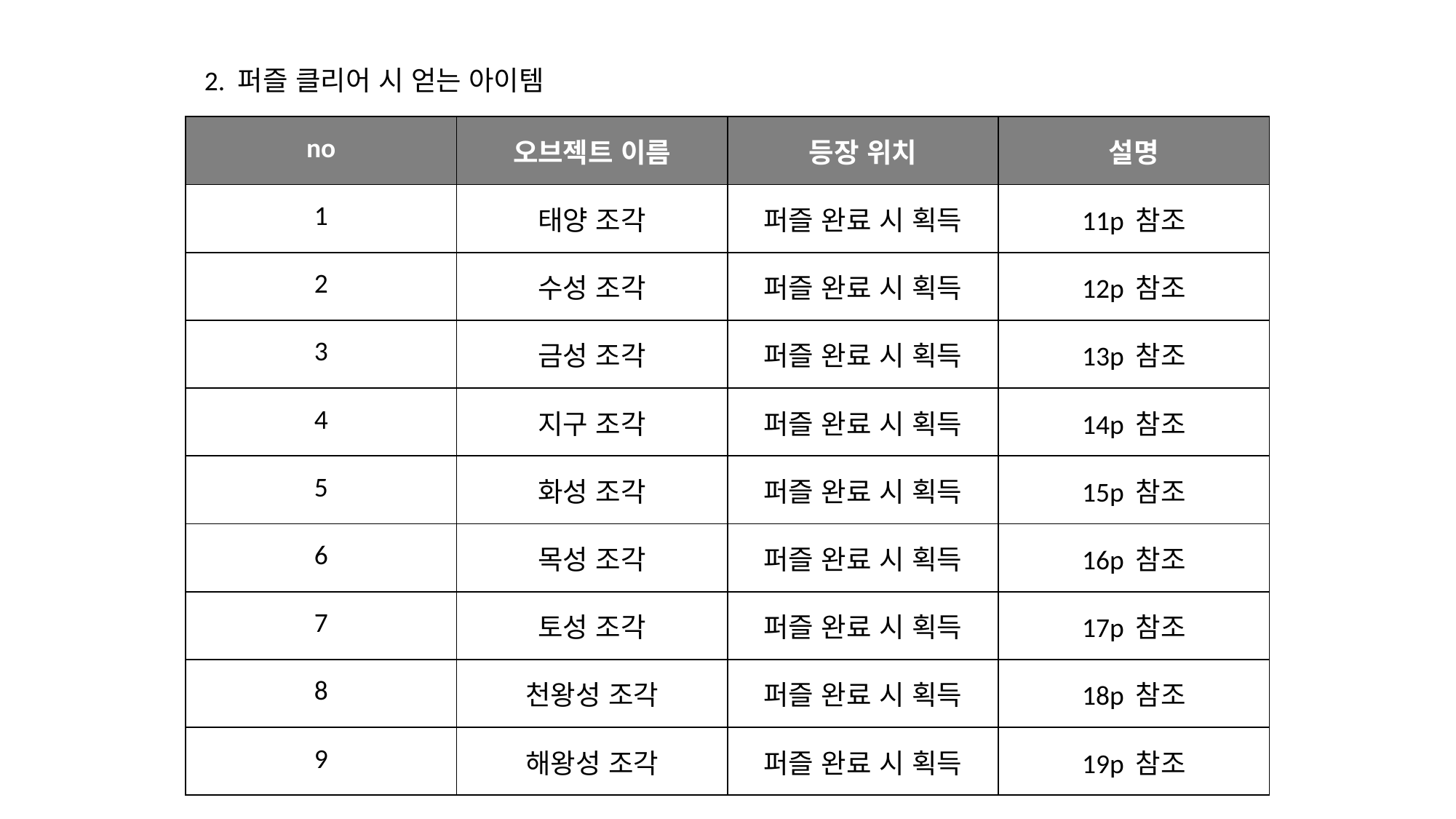

2. 퍼즐 클리어 시 얻는 아이템
| no | 오브젝트 이름 | 등장 위치 | 설명 |
| --- | --- | --- | --- |
| 1 | 태양 조각 | 퍼즐 완료 시 획득 | 11p 참조 |
| 2 | 수성 조각 | 퍼즐 완료 시 획득 | 12p 참조 |
| 3 | 금성 조각 | 퍼즐 완료 시 획득 | 13p 참조 |
| 4 | 지구 조각 | 퍼즐 완료 시 획득 | 14p 참조 |
| 5 | 화성 조각 | 퍼즐 완료 시 획득 | 15p 참조 |
| 6 | 목성 조각 | 퍼즐 완료 시 획득 | 16p 참조 |
| 7 | 토성 조각 | 퍼즐 완료 시 획득 | 17p 참조 |
| 8 | 천왕성 조각 | 퍼즐 완료 시 획득 | 18p 참조 |
| 9 | 해왕성 조각 | 퍼즐 완료 시 획득 | 19p 참조 |